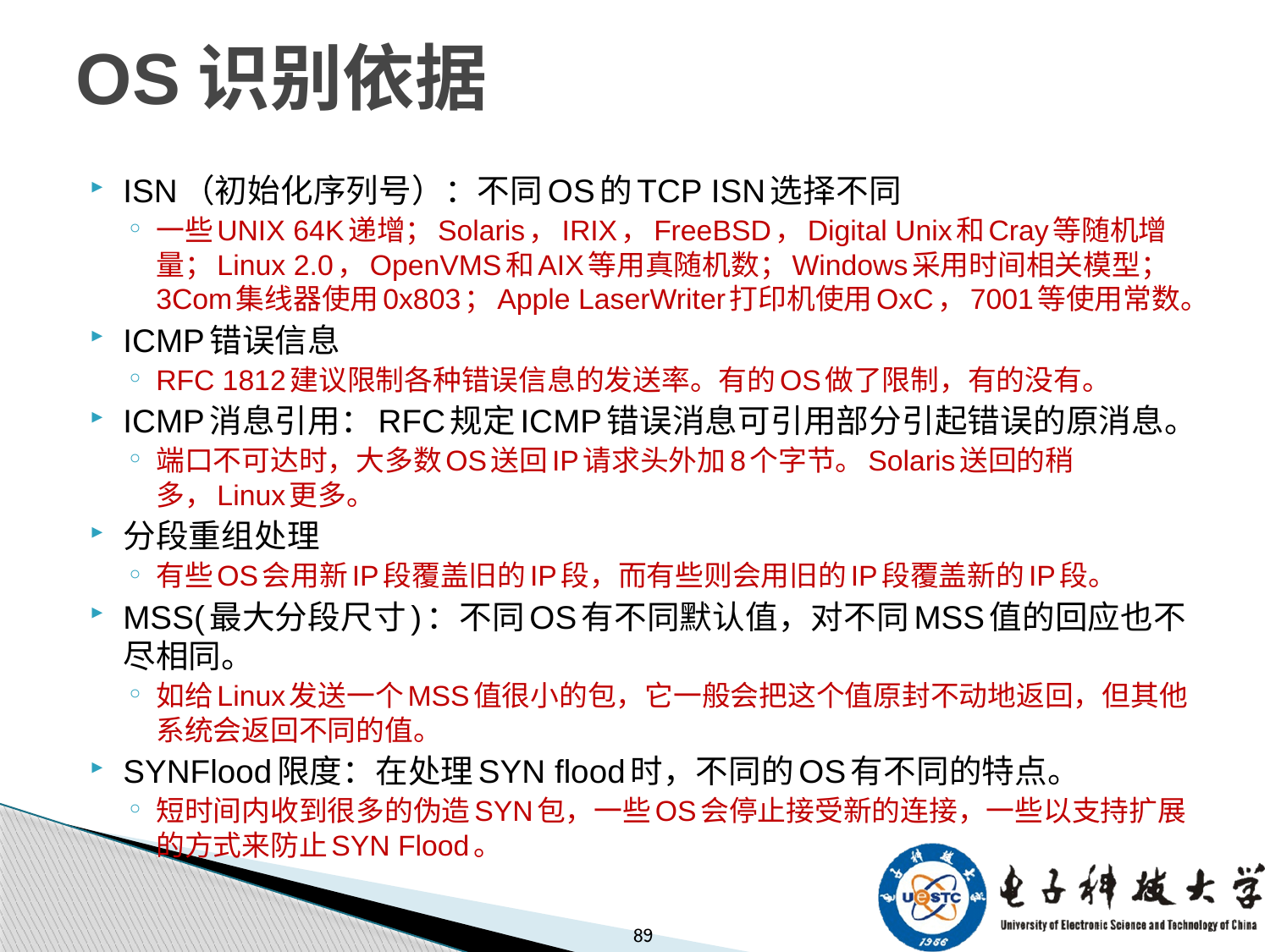

# OS识别依据
ISN（初始化序列号）：不同OS的TCP ISN选择不同
一些UNIX 64K递增；Solaris，IRIX，FreeBSD，Digital Unix和Cray等随机增量；Linux 2.0，OpenVMS和AIX等用真随机数；Windows采用时间相关模型；3Com集线器使用0x803；Apple LaserWriter打印机使用OxC，7001等使用常数。
ICMP错误信息
RFC 1812建议限制各种错误信息的发送率。有的OS做了限制，有的没有。
ICMP消息引用：RFC规定ICMP错误消息可引用部分引起错误的原消息。
端口不可达时，大多数OS送回IP请求头外加8个字节。Solaris送回的稍多，Linux更多。
分段重组处理
有些OS会用新IP段覆盖旧的IP段，而有些则会用旧的IP段覆盖新的IP段。
MSS(最大分段尺寸)：不同OS有不同默认值，对不同MSS值的回应也不尽相同。
如给Linux发送一个MSS值很小的包，它一般会把这个值原封不动地返回，但其他系统会返回不同的值。
SYNFlood限度：在处理SYN flood时，不同的OS有不同的特点。
短时间内收到很多的伪造SYN包，一些OS会停止接受新的连接，一些以支持扩展的方式来防止SYN Flood。

89